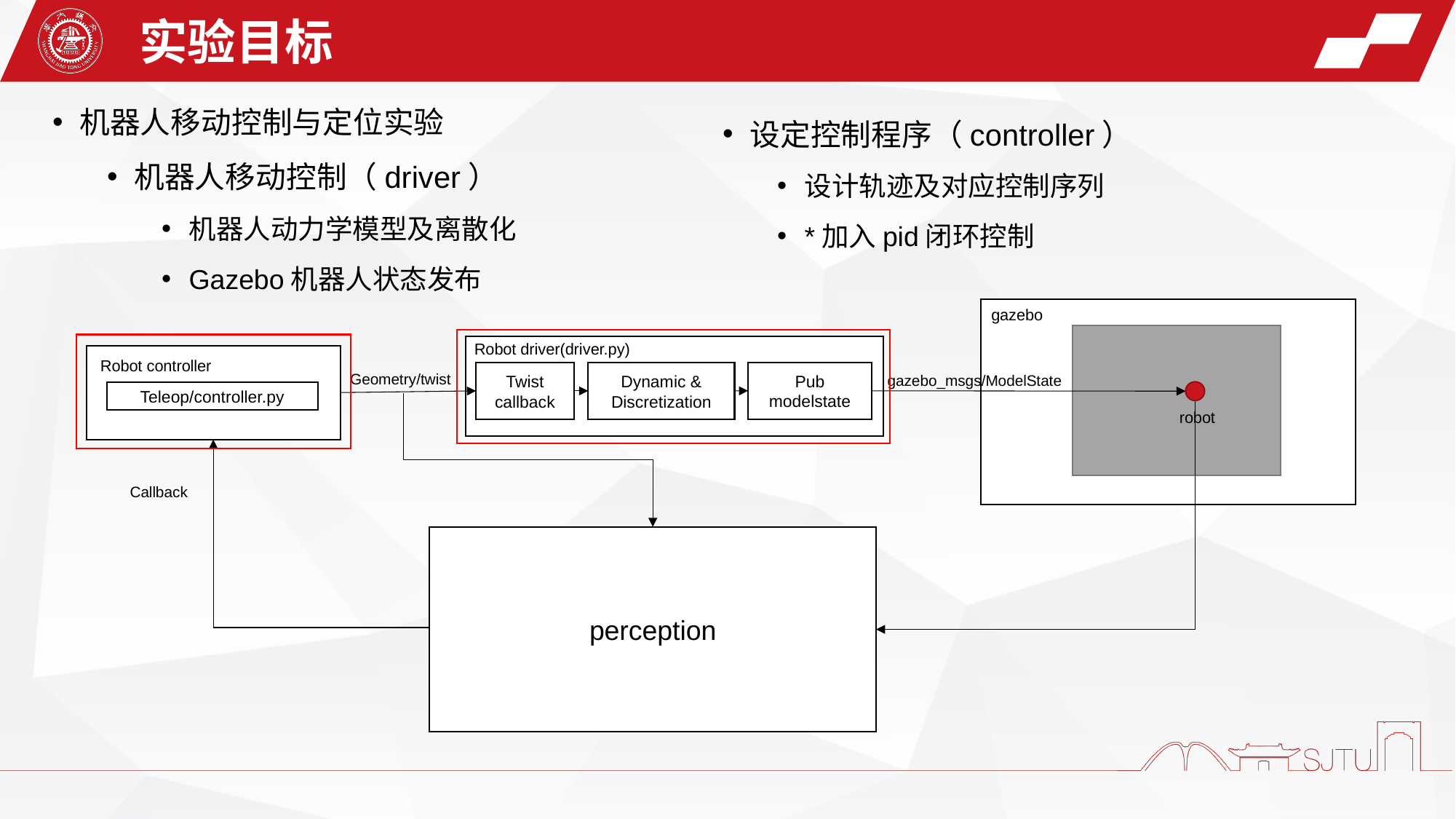

实验目标
机器人移动控制与定位实验
机器人移动控制（driver）
机器人动力学模型及离散化
Gazebo机器人状态发布
设定控制程序（controller）
设计轨迹及对应控制序列
*加入pid闭环控制

gazebo

Robot driver(driver.py)

Robot controller
Pub
modelstate
Twist
callback
Dynamic & Discretization
Geometry/twist

Teleop/controller.py
robot
Callback
perception

perception
Twistcallback
LaserScancallback
Kalman Filter
Modelstatecallback
plot

gazebo_msgs/ModelState